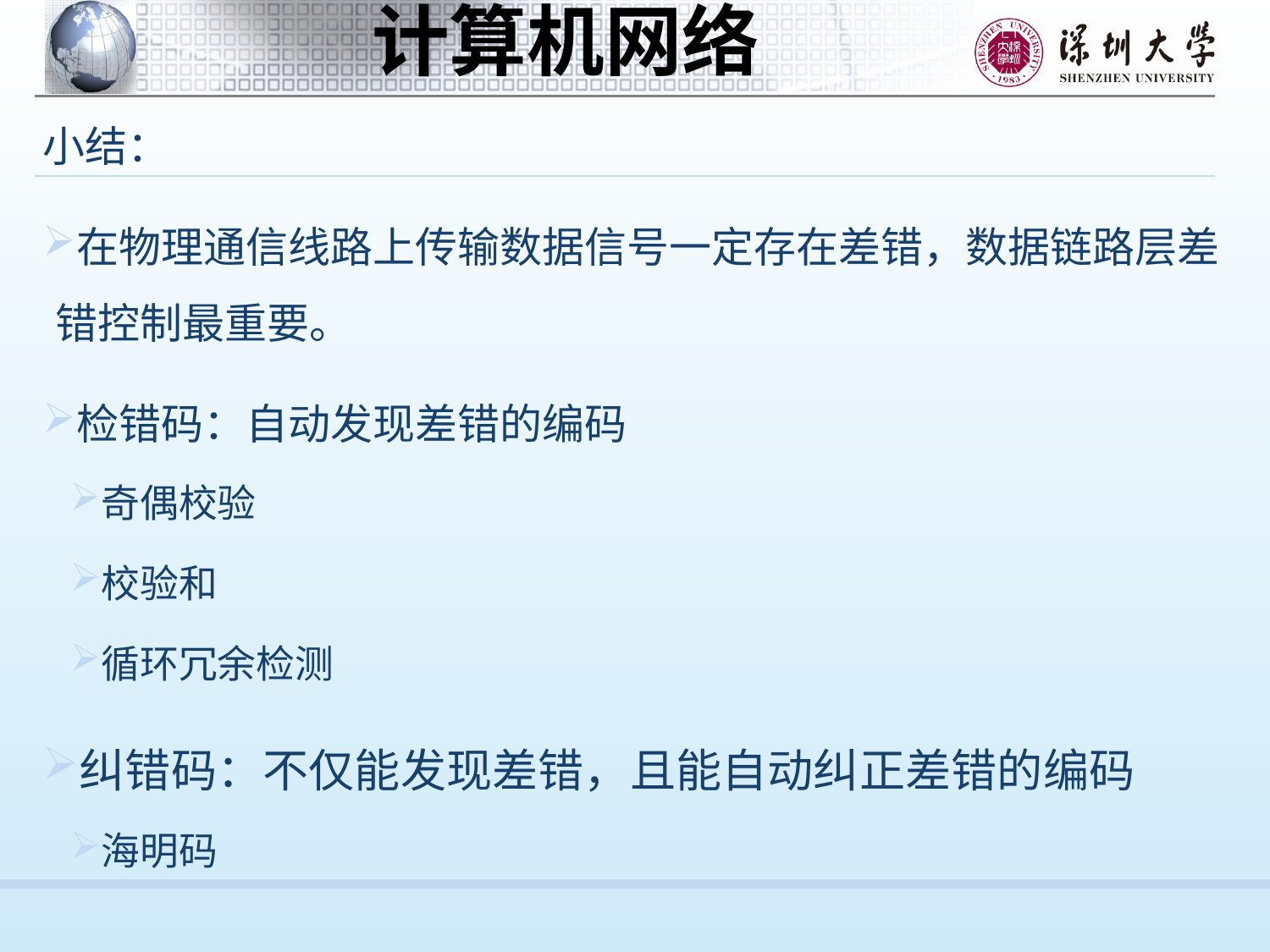

小结：
在物理通信线路上传输数据信号一定存在差错，数据链路层差错控制最重要。
检错码：自动发现差错的编码
奇偶校验
校验和
循环冗余检测
纠错码：不仅能发现差错，且能自动纠正差错的编码
海明码